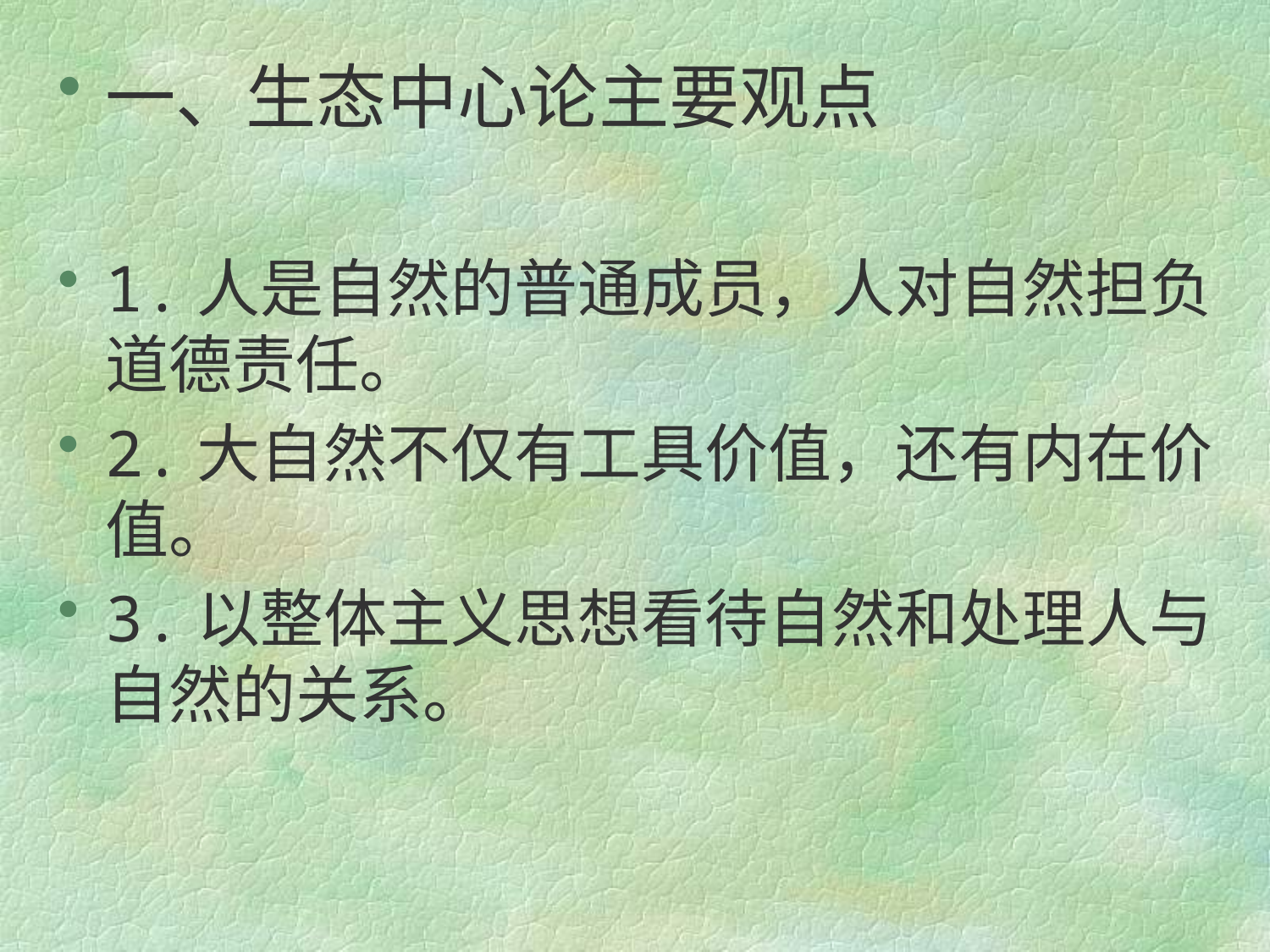

一、生态中心论主要观点

1.人是自然的普通成员，人对自然担负道德责任。
2.大自然不仅有工具价值，还有内在价值。
3.以整体主义思想看待自然和处理人与自然的关系。